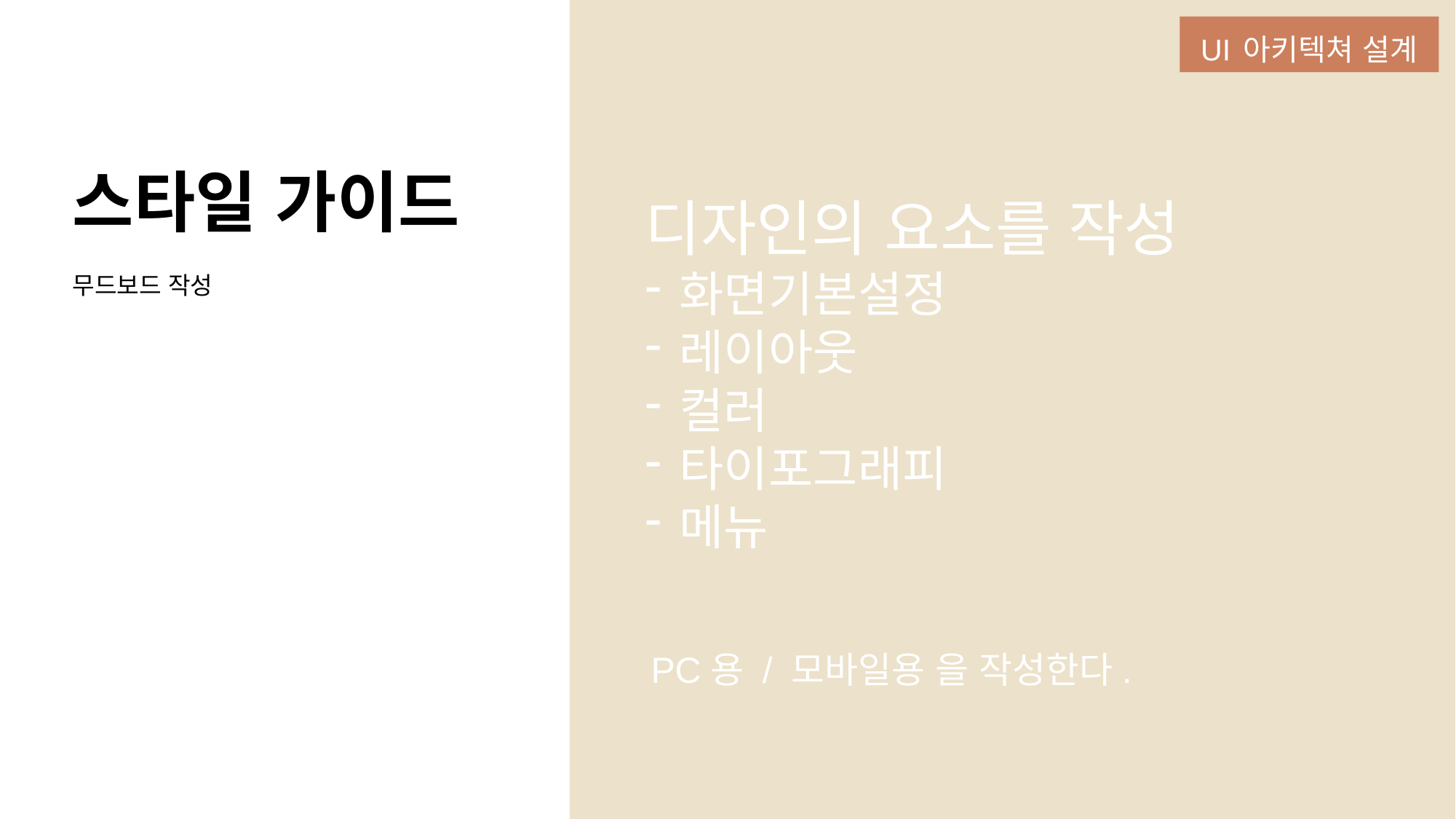

UI 아키텍쳐 설계
# 스타일 가이드
디자인의 요소를 작성
화면기본설정
레이아웃
컬러
타이포그래피
메뉴

무드보드 작성
PC용 / 모바일용 을 작성한다.